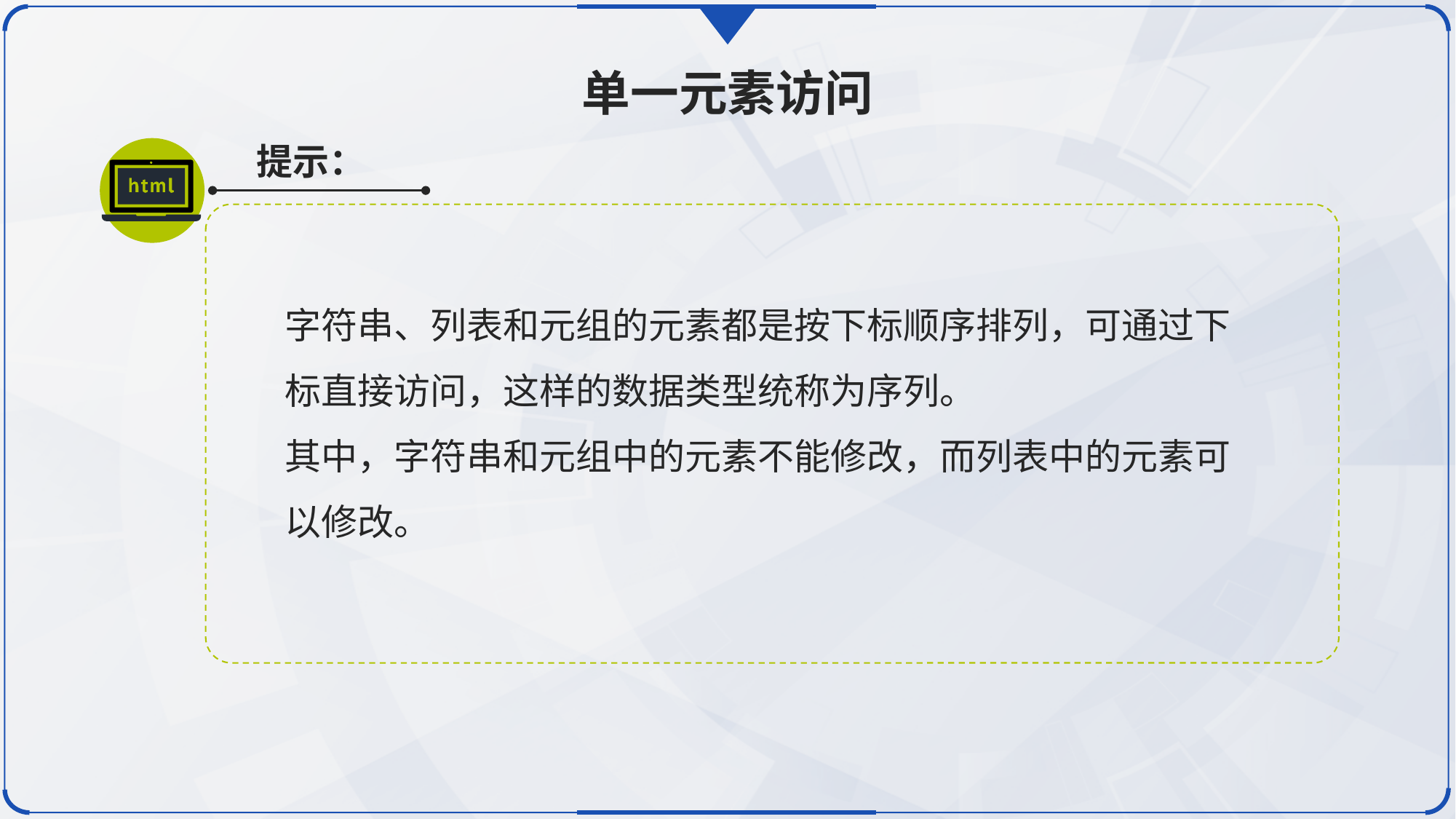

单一元素访问
提示：

字符串、列表和元组的元素都是按下标顺序排列，可通过下标直接访问，这样的数据类型统称为序列。
其中，字符串和元组中的元素不能修改，而列表中的元素可以修改。